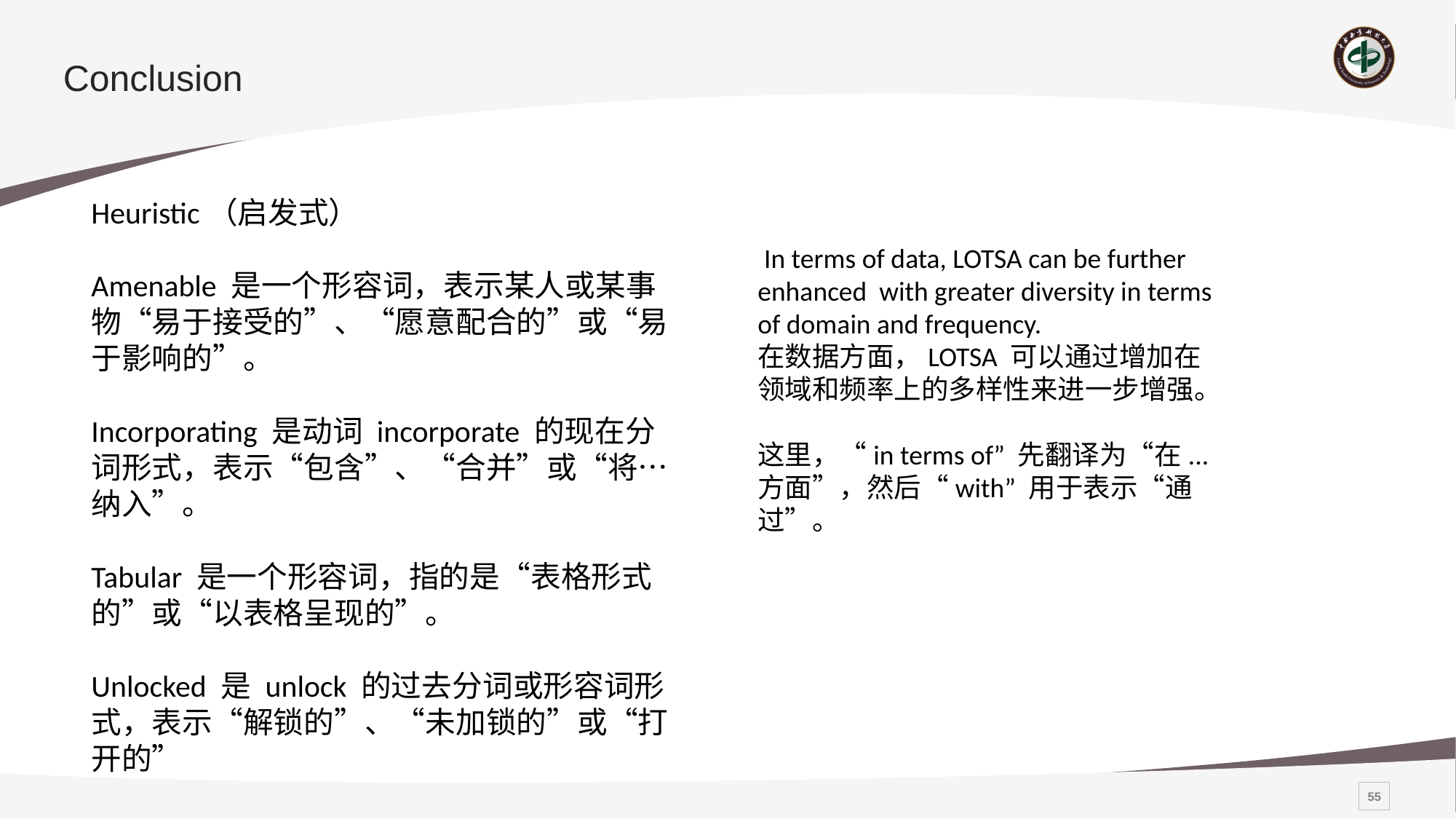

# Conclusion
Heuristic（启发式）

Amenable 是一个形容词，表示某人或某事物“易于接受的”、“愿意配合的”或“易于影响的”。

Incorporating 是动词 incorporate 的现在分词形式，表示“包含”、“合并”或“将…纳入”。

Tabular 是一个形容词，指的是“表格形式的”或“以表格呈现的”。

Unlocked 是 unlock 的过去分词或形容词形式，表示“解锁的”、“未加锁的”或“打开的”
 In terms of data, LOTSA can be further enhanced  with greater diversity in terms of domain and frequency.
在数据方面，LOTSA 可以通过增加在领域和频率上的多样性来进一步增强。

这里，“in terms of” 先翻译为“在...方面”，然后“with” 用于表示“通过”。